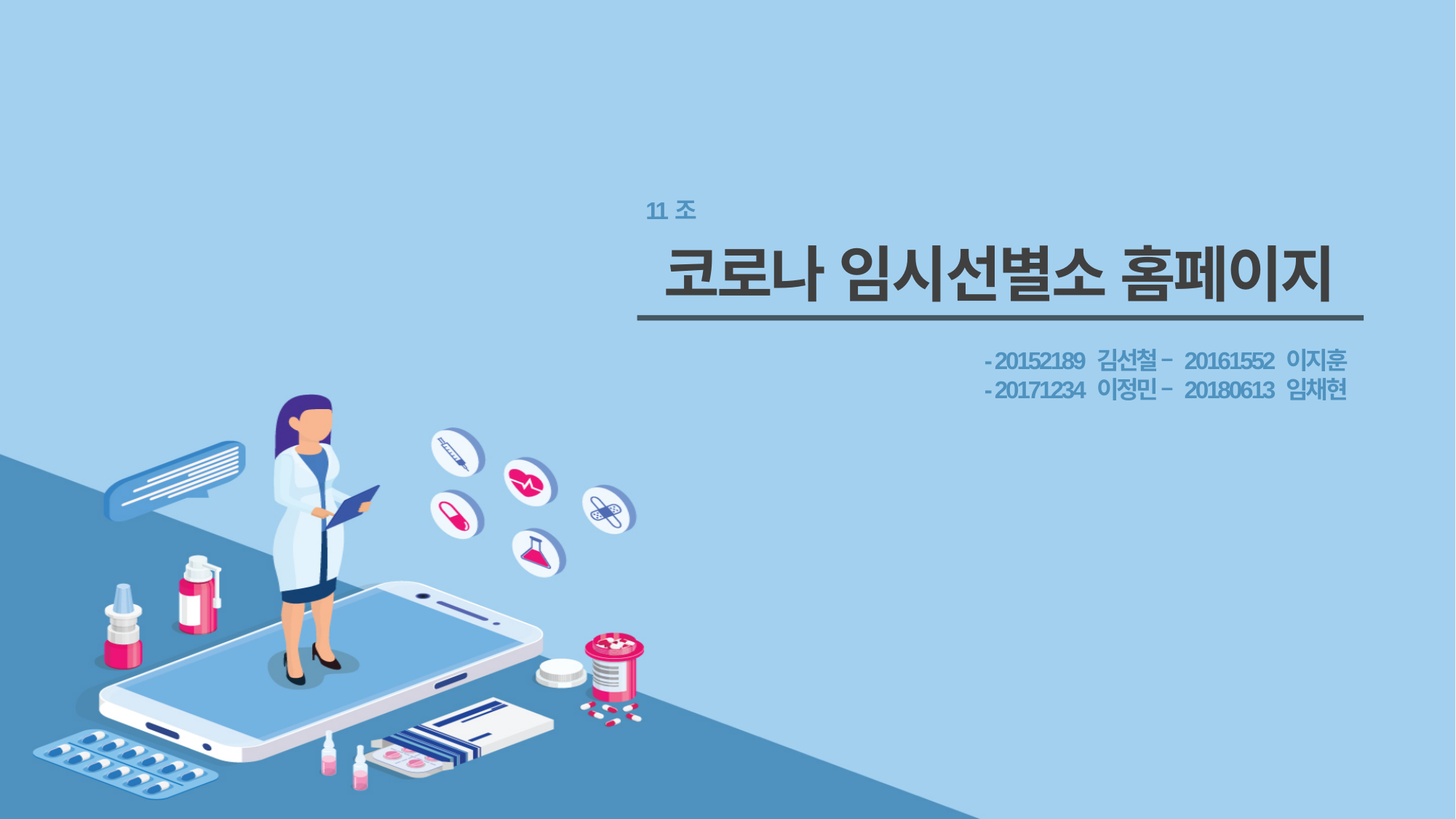

11조
코로나 임시선별소 홈페이지

- 20152189 김선철 – 20161552 이지훈
- 20171234 이정민 – 20180613 임채현